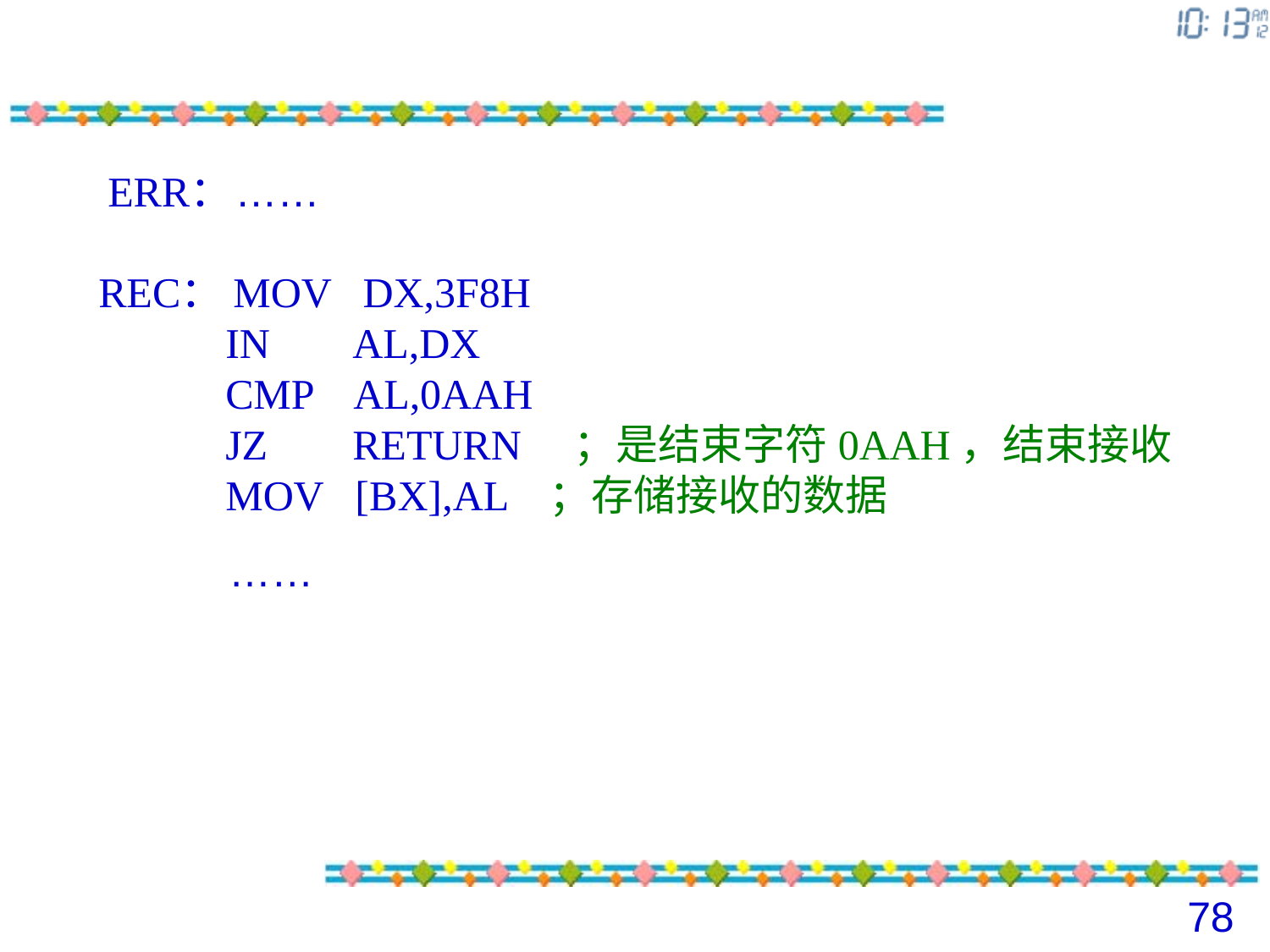

ERR：
……
REC：MOV   DX,3F8H
            IN        AL,DX
            CMP    AL,0AAH
            JZ        RETURN    ；是结束字符0AAH，结束接收
            MOV   [BX],AL   ；存储接收的数据

……